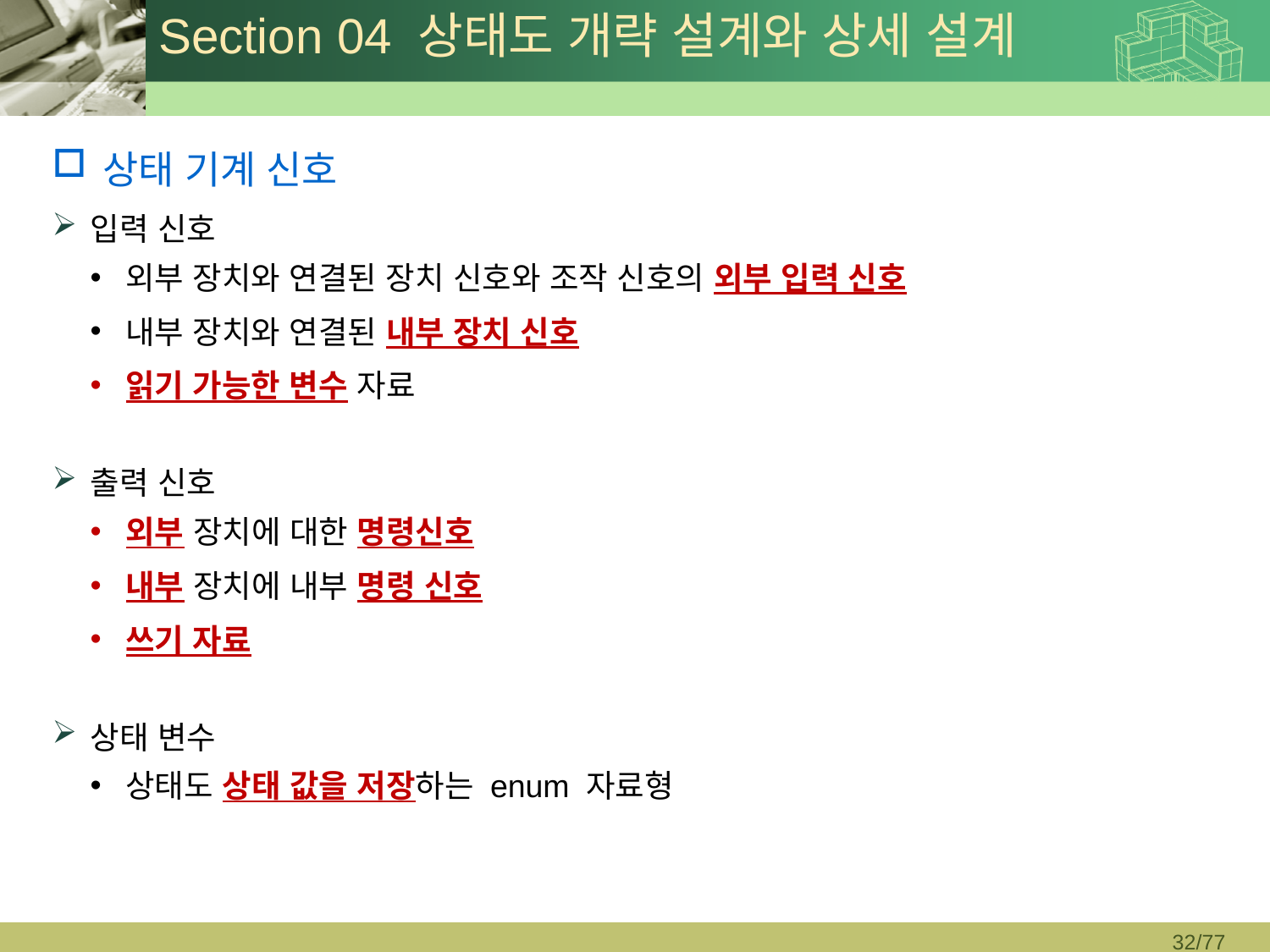

# Section 04 상태도 개략 설계와 상세 설계
상태 기계 신호
입력 신호
외부 장치와 연결된 장치 신호와 조작 신호의 외부 입력 신호
내부 장치와 연결된 내부 장치 신호
읽기 가능한 변수 자료
출력 신호
외부 장치에 대한 명령신호
내부 장치에 내부 명령 신호
쓰기 자료
상태 변수
상태도 상태 값을 저장하는 enum 자료형